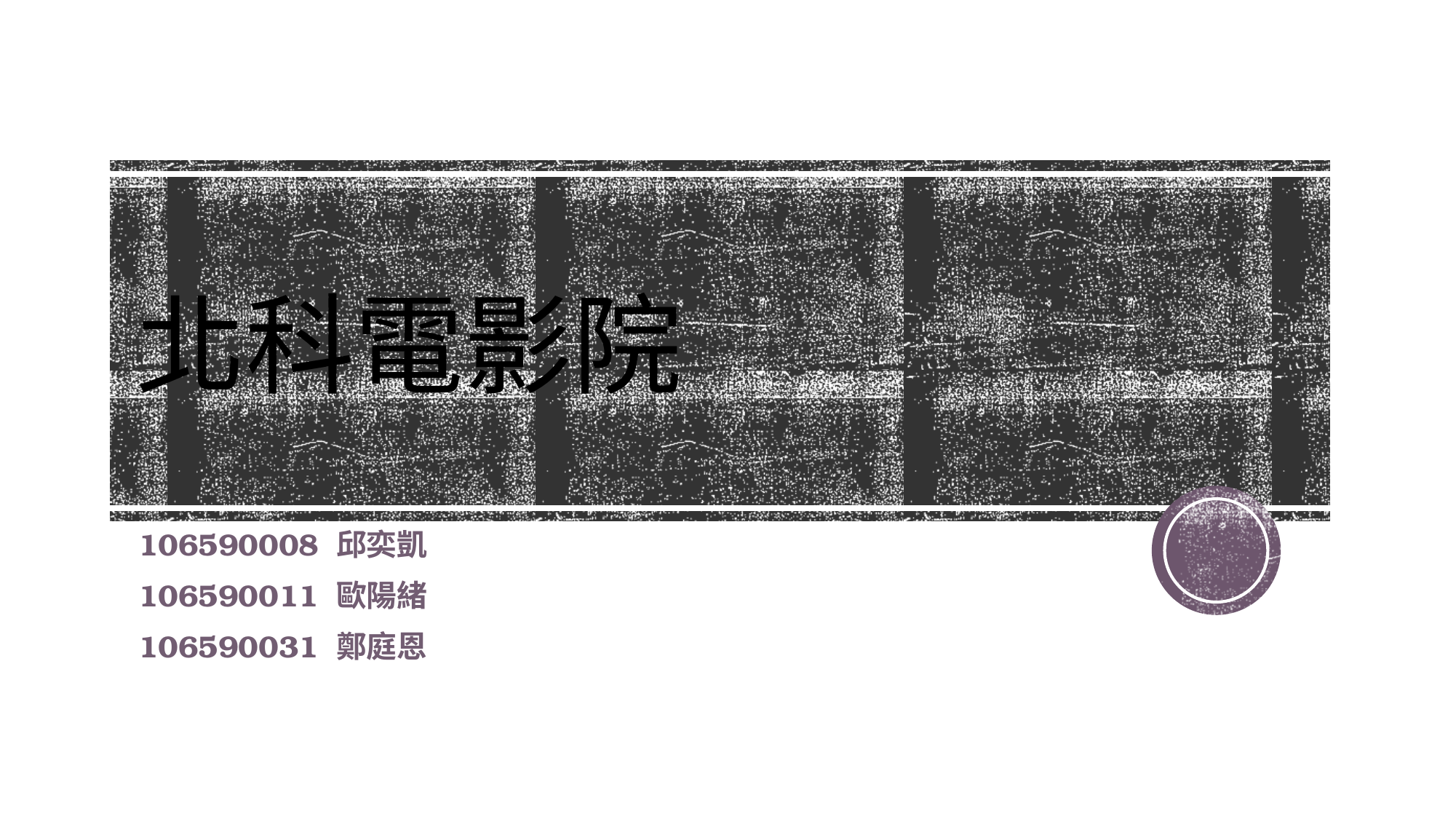

# 北科電影院
106590008 邱奕凱
106590011 歐陽緒
106590031 鄭庭恩